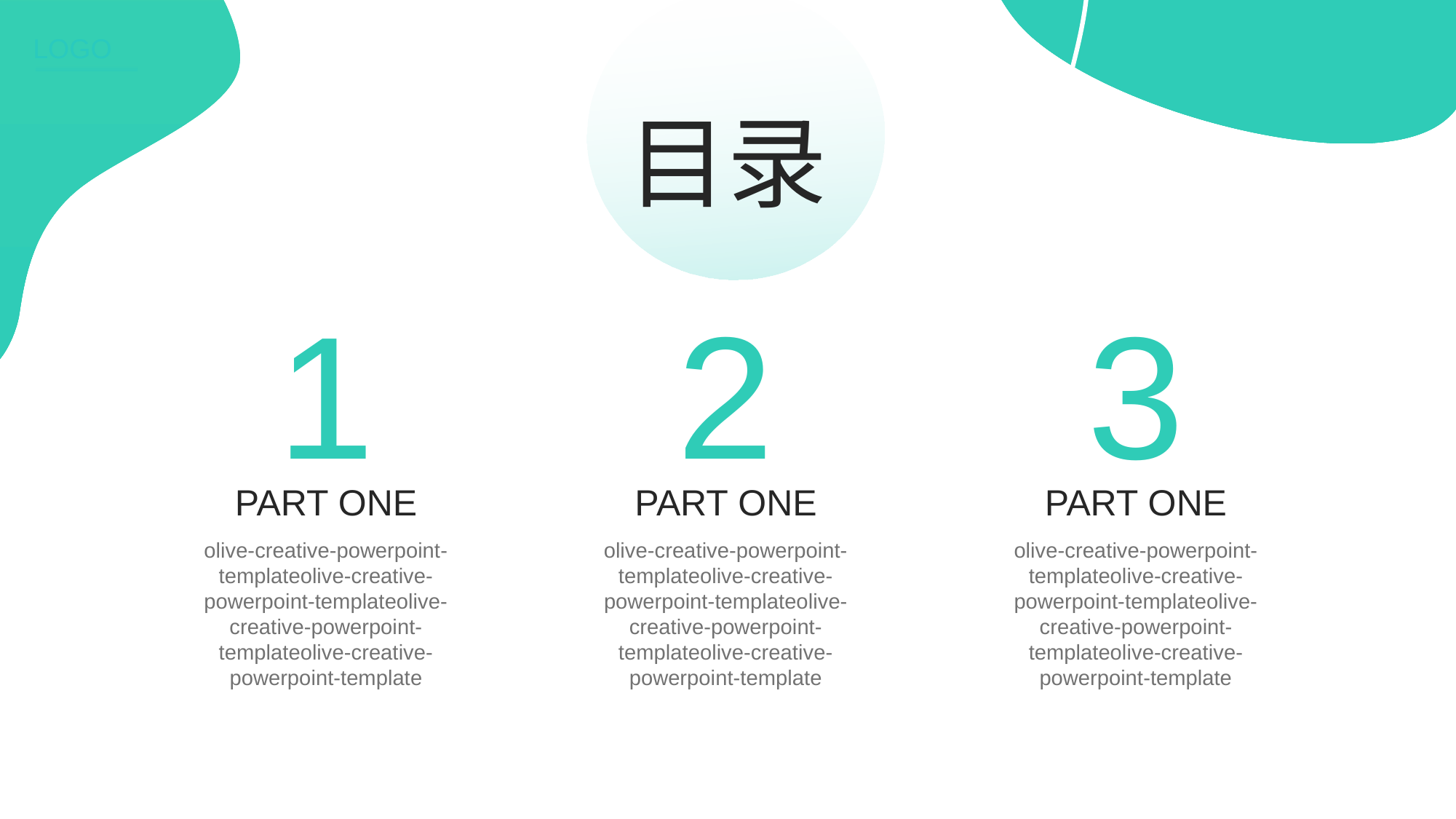

LOGO

目录
1
2
3
PART ONE
PART ONE
PART ONE
olive-creative-powerpoint-templateolive-creative-powerpoint-templateolive-creative-powerpoint-templateolive-creative-powerpoint-template

olive-creative-powerpoint-templateolive-creative-powerpoint-templateolive-creative-powerpoint-templateolive-creative-powerpoint-template

olive-creative-powerpoint-templateolive-creative-powerpoint-templateolive-creative-powerpoint-templateolive-creative-powerpoint-template